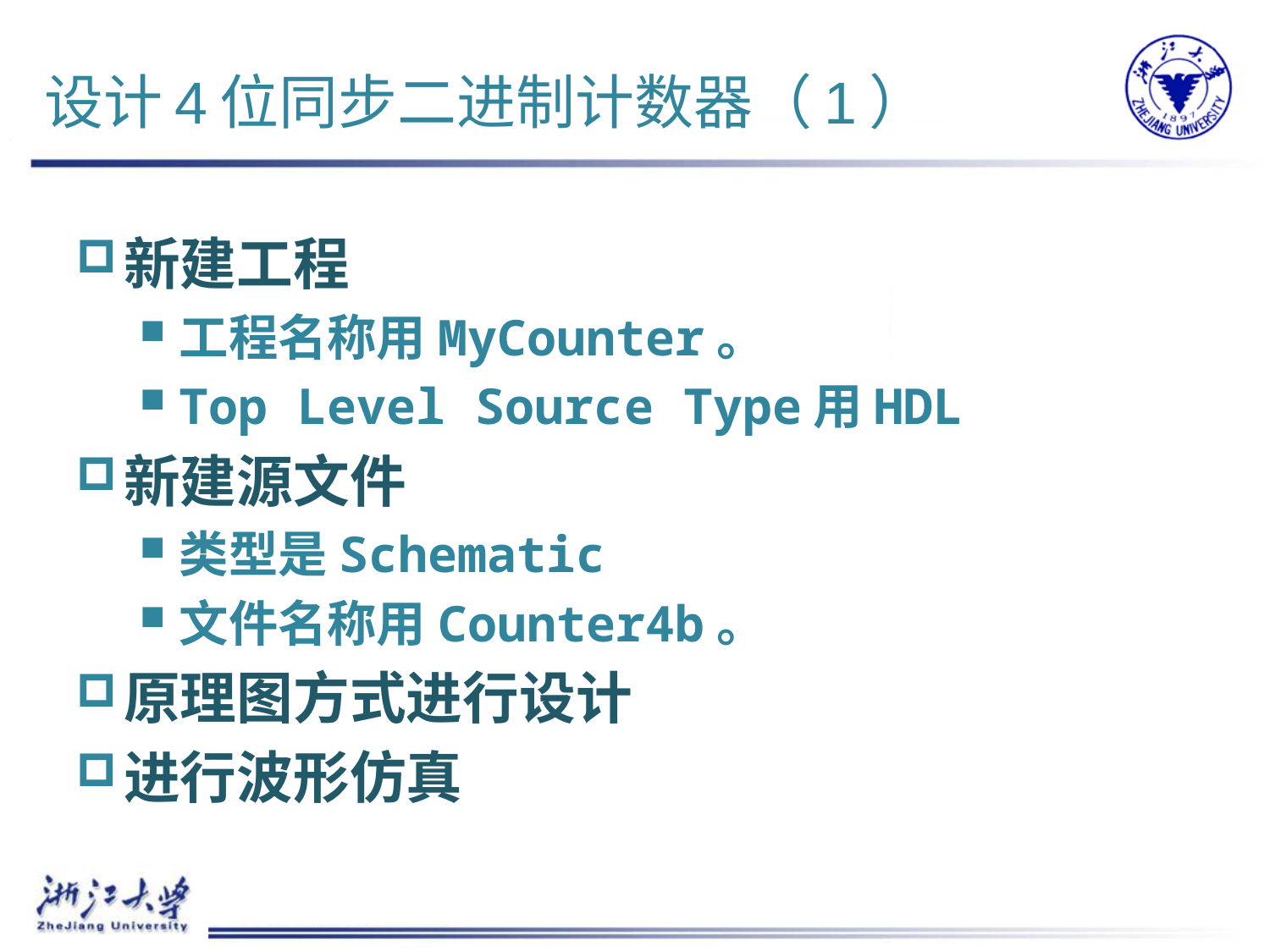

# 设计4位同步二进制计数器（1）
新建工程
工程名称用MyCounter。
Top Level Source Type用HDL
新建源文件
类型是Schematic
文件名称用Counter4b。
原理图方式进行设计
进行波形仿真